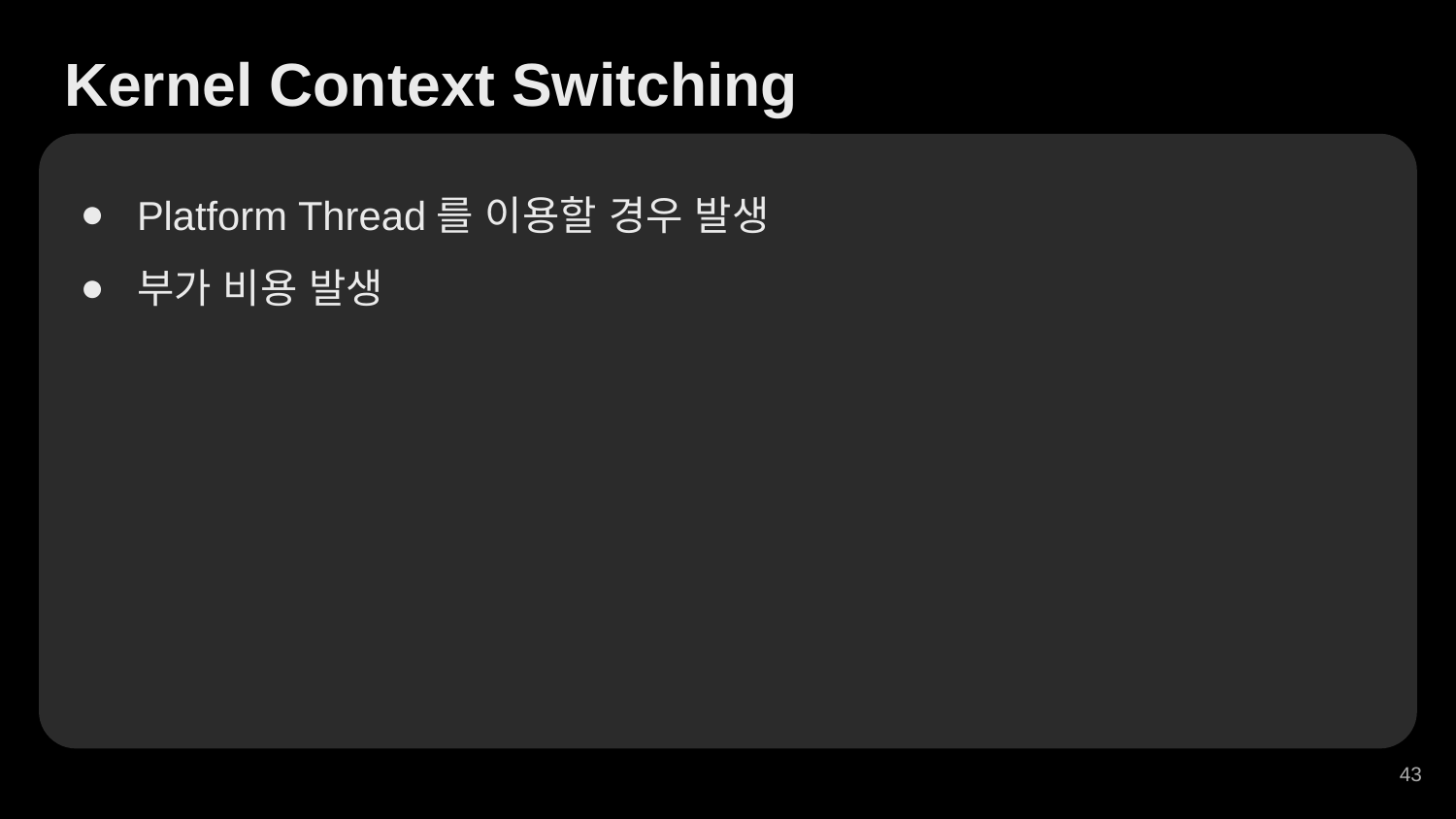

Kernel Context Switching

Platform Thread를 이용할 경우 발생
부가 비용 발생
43